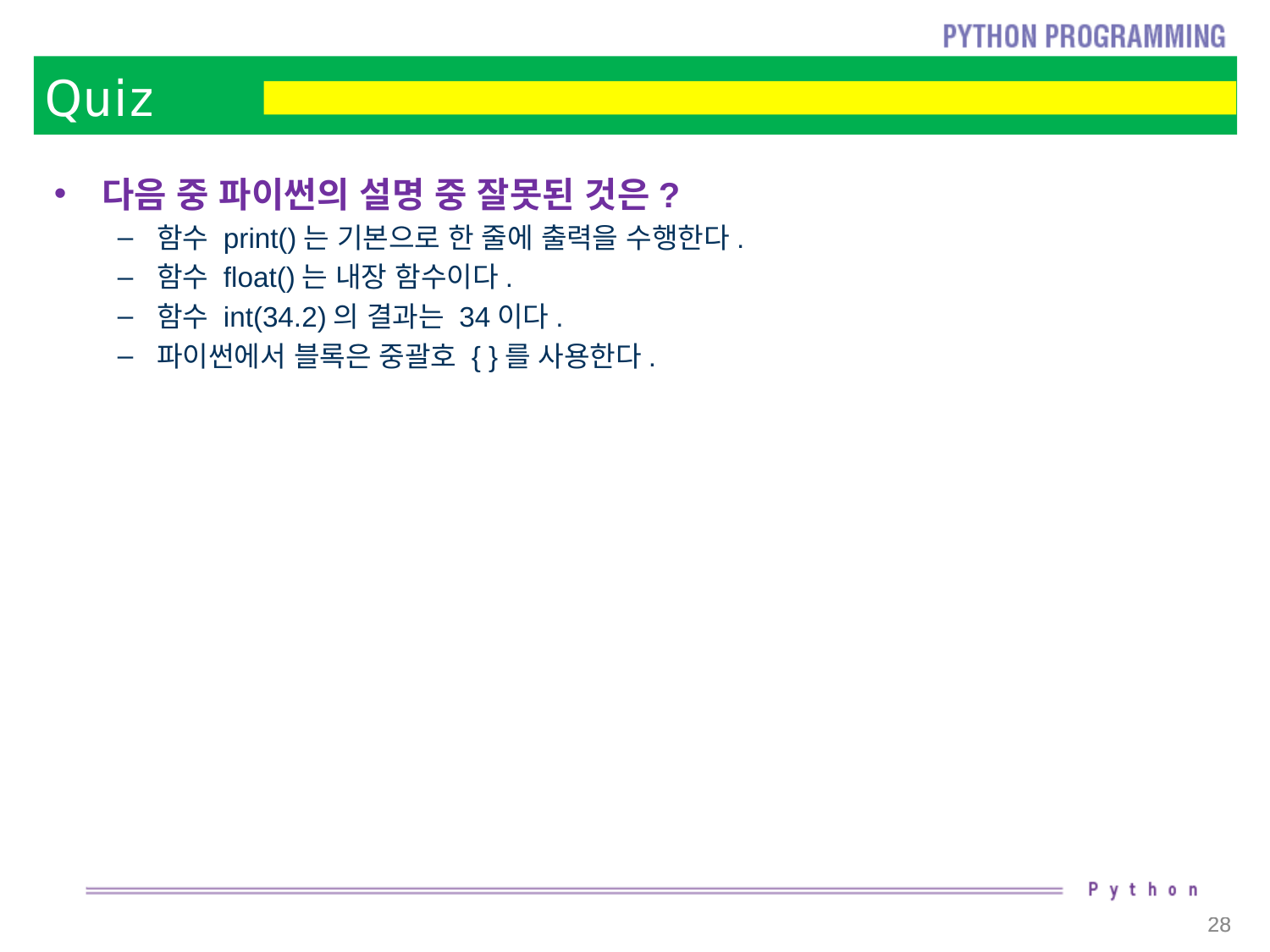

# Quiz

다음 중 파이썬의 설명 중 잘못된 것은?
함수 print()는 기본으로 한 줄에 출력을 수행한다.
함수 float()는 내장 함수이다.
함수 int(34.2)의 결과는 34이다.
파이썬에서 블록은 중괄호 { }를 사용한다.

28